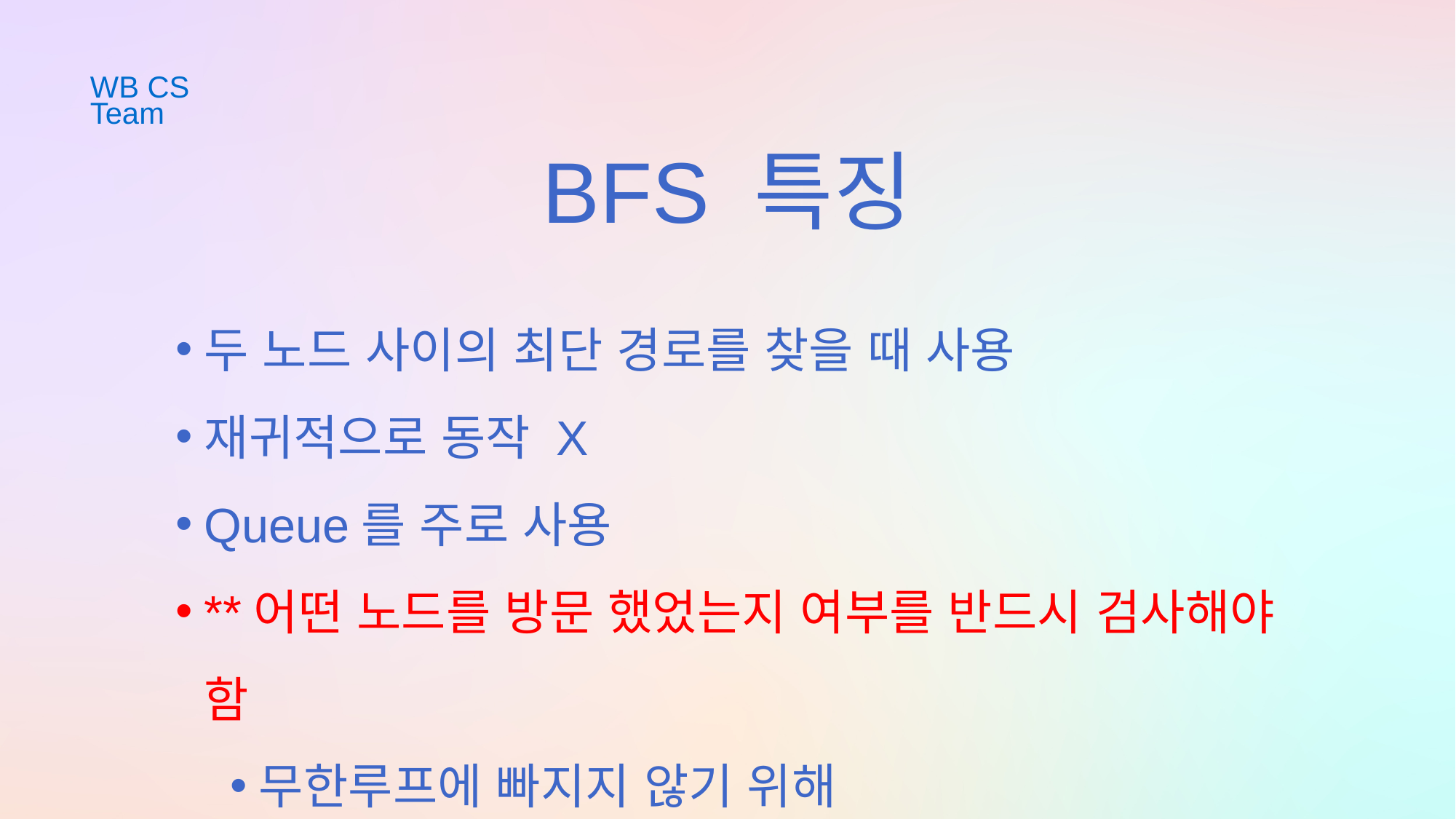

WB CS Team
BFS 특징
두 노드 사이의 최단 경로를 찾을 때 사용
재귀적으로 동작 X
Queue를 주로 사용
**어떤 노드를 방문 했었는지 여부를 반드시 검사해야 함
무한루프에 빠지지 않기 위해